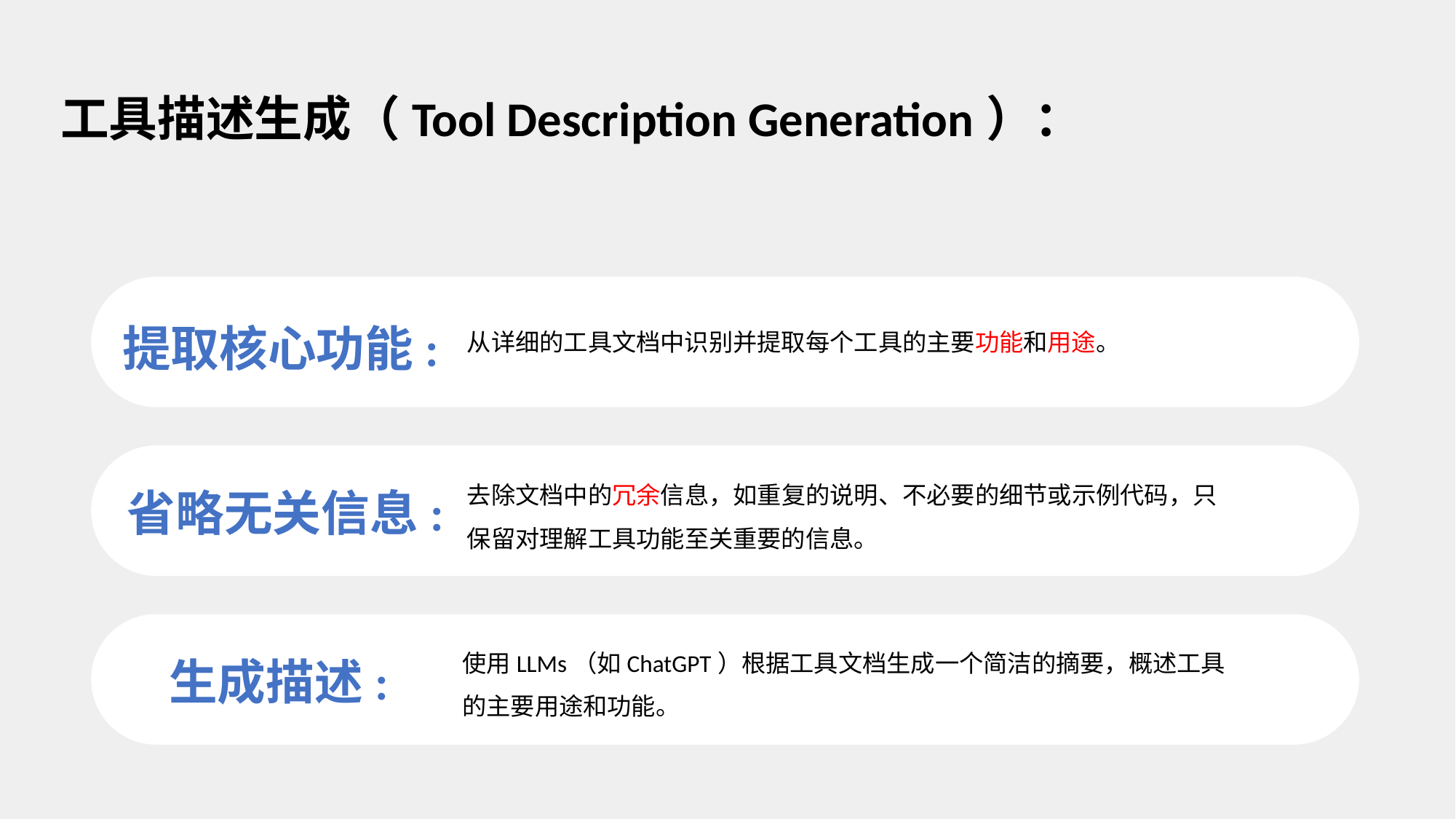

工具描述生成（Tool Description Generation）：

提取核心功能:
从详细的工具文档中识别并提取每个工具的主要功能和用途。

省略无关信息:
去除文档中的冗余信息，如重复的说明、不必要的细节或示例代码，只保留对理解工具功能至关重要的信息。

生成描述:
使用LLMs（如ChatGPT）根据工具文档生成一个简洁的摘要，概述工具的主要用途和功能。